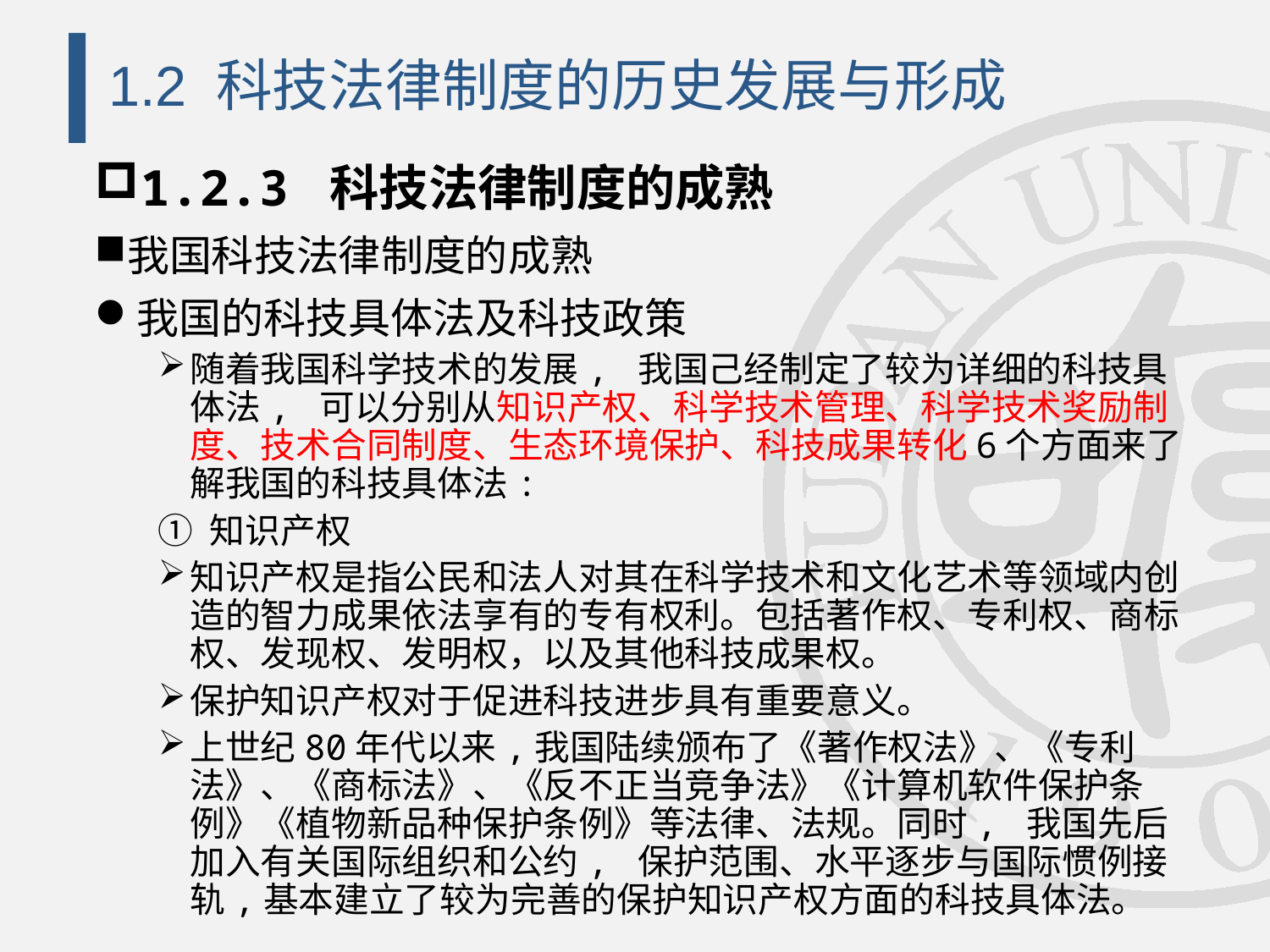

# 1.2 科技法律制度的历史发展与形成
1.2.3 科技法律制度的成熟
我国科技法律制度的成熟
我国的科技具体法及科技政策
随着我国科学技术的发展, 我国己经制定了较为详细的科技具体法, 可以分别从知识产权、科学技术管理、科学技术奖励制度、技术合同制度、生态环境保护、科技成果转化6个方面来了解我国的科技具体法:
① 知识产权
知识产权是指公民和法人对其在科学技术和文化艺术等领域内创造的智力成果依法享有的专有权利。包括著作权、专利权、商标权、发现权、发明权，以及其他科技成果权。
保护知识产权对于促进科技进步具有重要意义。
上世纪80年代以来,我国陆续颁布了《著作权法》、《专利法》、《商标法》、《反不正当竞争法》《计算机软件保护条例》《植物新品种保护条例》等法律、法规。同时, 我国先后加入有关国际组织和公约, 保护范围、水平逐步与国际惯例接轨,基本建立了较为完善的保护知识产权方面的科技具体法。